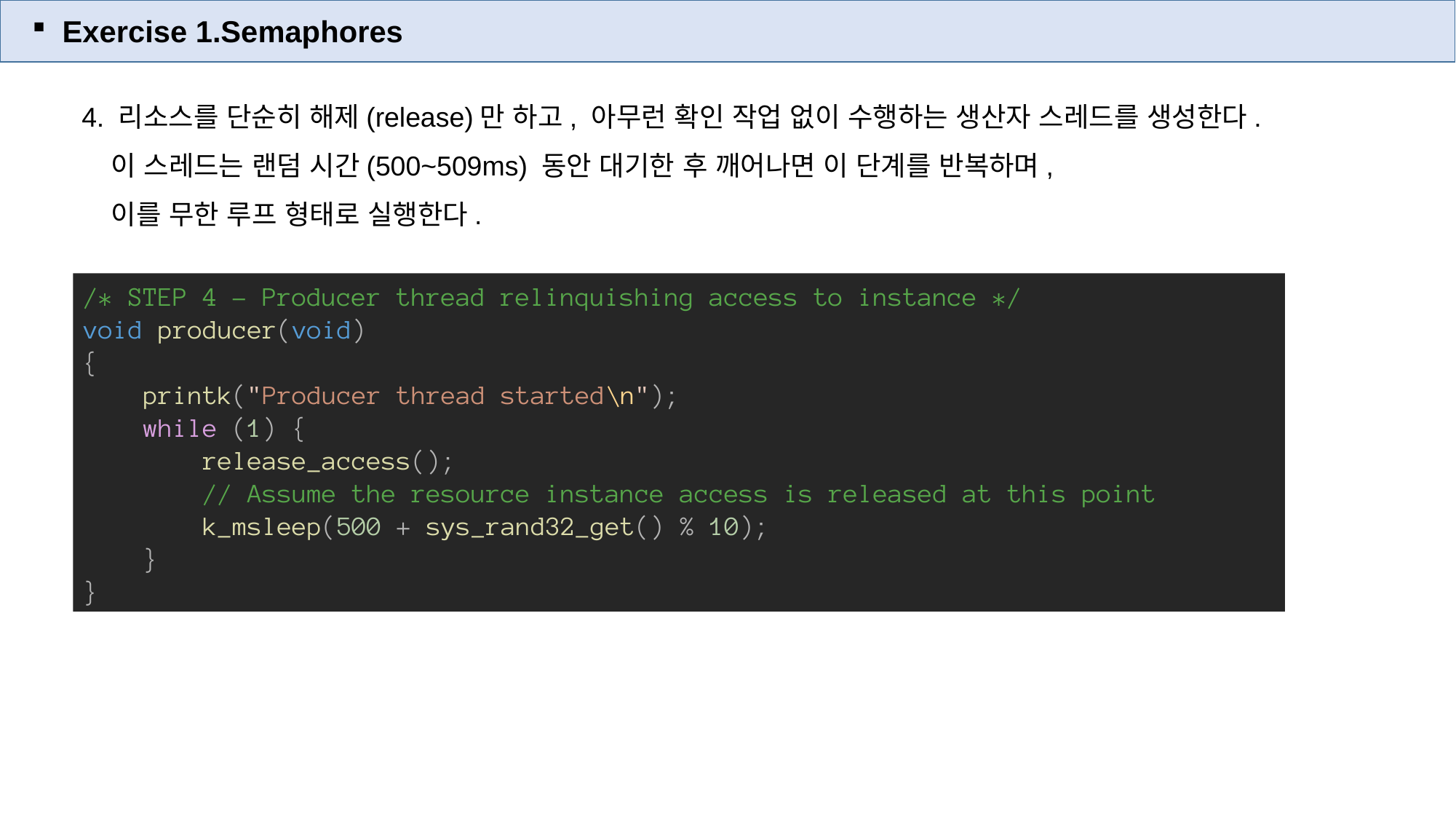

Exercise 1.Semaphores

4. 리소스를 단순히 해제(release)만 하고, 아무런 확인 작업 없이 수행하는 생산자 스레드를 생성한다.
   이 스레드는 랜덤 시간(500~509ms) 동안 대기한 후 깨어나면 이 단계를 반복하며,
   이를 무한 루프 형태로 실행한다.
/* STEP 4 - Producer thread relinquishing access to instance */
void producer(void)
{
    printk("Producer thread started\n");
    while (1) {
        release_access();
        // Assume the resource instance access is released at this point
        k_msleep(500 + sys_rand32_get() % 10);
    }
}